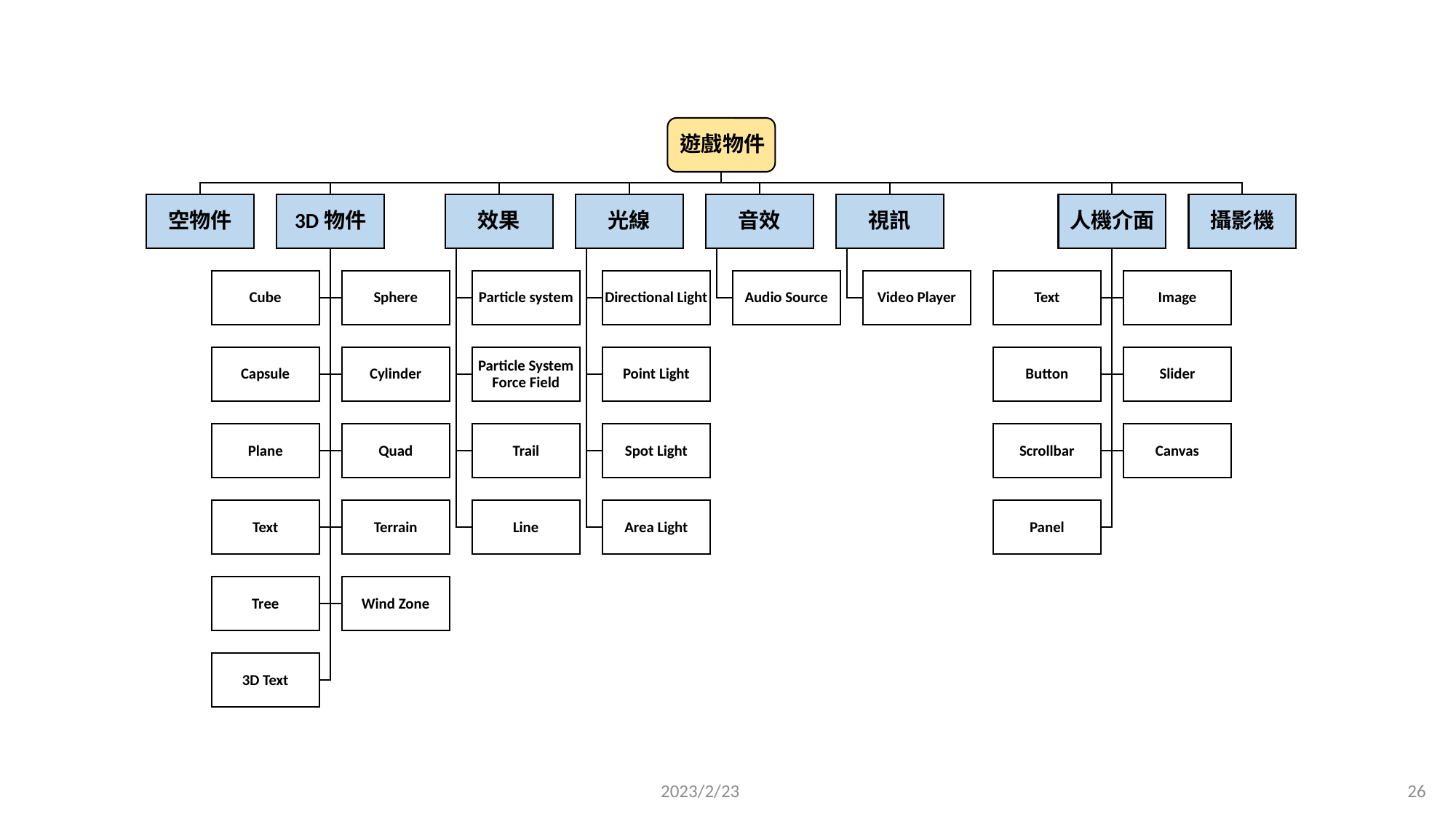

遊戲物件
空物件
3D物件
Cube
Sphere
Capsule
Cylinder
Plane
Quad
Text
Terrain
Tree
Wind Zone
3D Text
效果
Particle system
Particle System Force Field
Trail
Line
光線
Directional Light
Point Light
Spot Light
Area Light
音效
Audio Source
視訊
Video Player
人機介面
Text
Image
Button
Slider
Scrollbar
Canvas
Panel
攝影機
2023/2/23
26